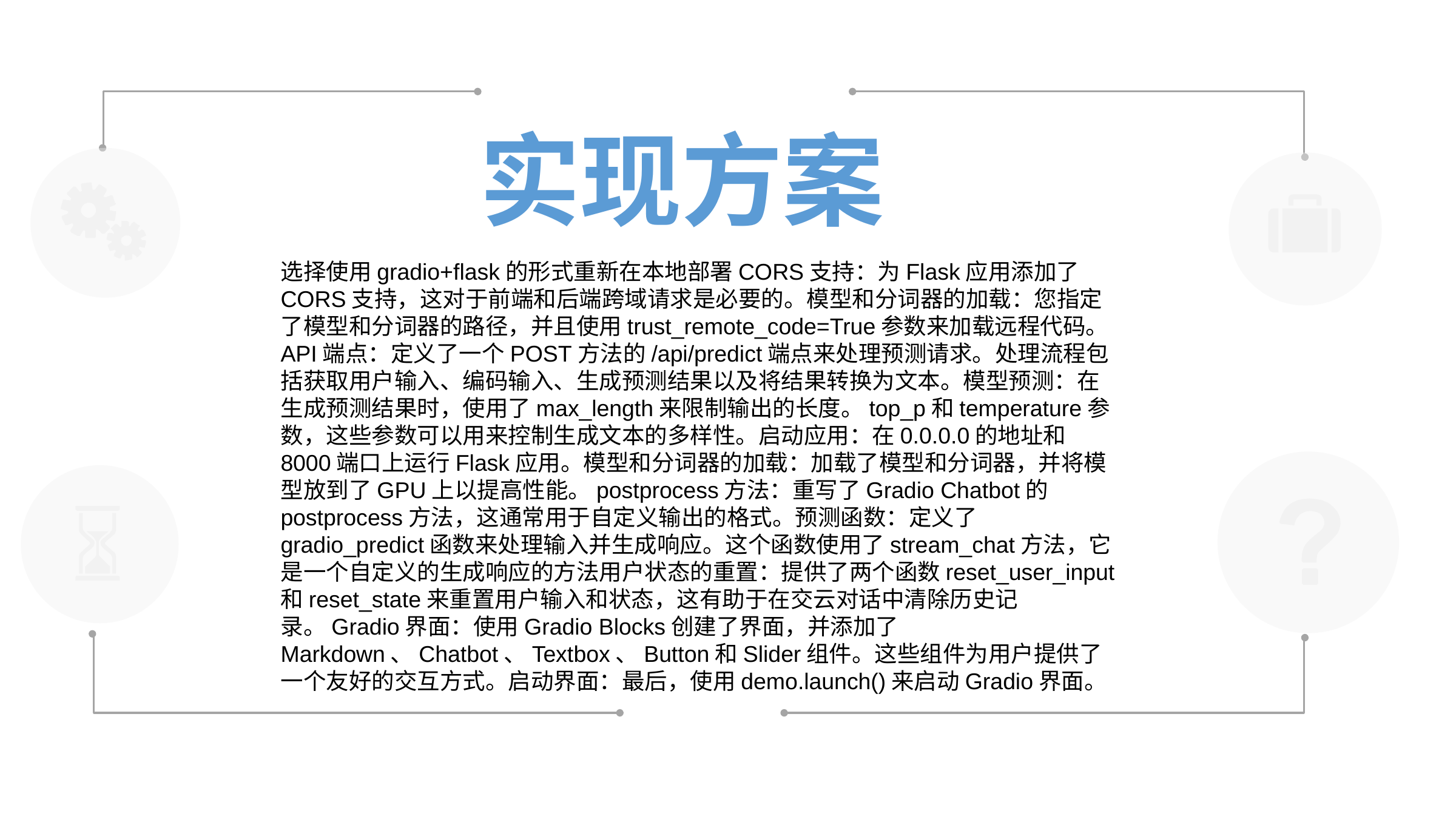

实现方案

选择使用gradio+flask的形式重新在本地部署CORS支持：为Flask应用添加了CORS支持，这对于前端和后端跨域请求是必要的。模型和分词器的加载：您指定了模型和分词器的路径，并且使用trust_remote_code=True参数来加载远程代码。API端点：定义了一个POST方法的/api/predict端点来处理预测请求。处理流程包括获取用户输入、编码输入、生成预测结果以及将结果转换为文本。模型预测：在生成预测结果时，使用了max_length来限制输出的长度。top_p和temperature参数，这些参数可以用来控制生成文本的多样性。启动应用：在0.0.0.0的地址和8000端口上运行Flask应用。模型和分词器的加载：加载了模型和分词器，并将模型放到了GPU上以提高性能。postprocess方法：重写了Gradio Chatbot的postprocess方法，这通常用于自定义输出的格式。预测函数：定义了gradio_predict函数来处理输入并生成响应。这个函数使用了stream_chat方法，它是一个自定义的生成响应的方法用户状态的重置：提供了两个函数reset_user_input和reset_state来重置用户输入和状态，这有助于在交云对话中清除历史记录。Gradio界面：使用Gradio Blocks创建了界面，并添加了Markdown、Chatbot、Textbox、Button和Slider组件。这些组件为用户提供了一个友好的交互方式。启动界面：最后，使用demo.launch()来启动Gradio界面。